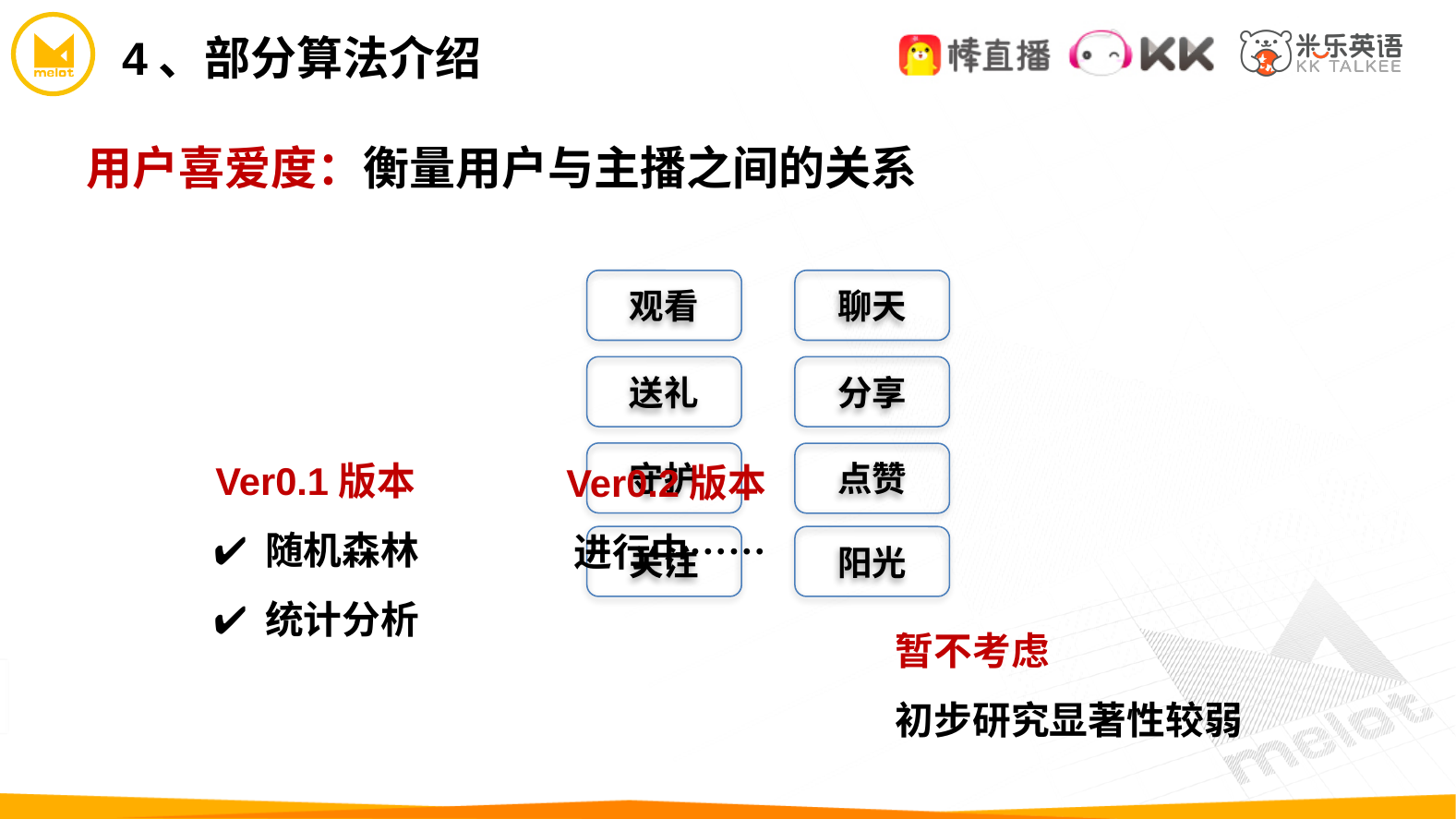

4、部分算法介绍
用户喜爱度：衡量用户与主播之间的关系
聊天
观看
送礼
分享
 Ver0.1版本
 ✔ 随机森林
 ✔ 统计分析
 Ver0.2版本
 进行中……
守护
点赞
关注
阳光
 暂不考虑
 初步研究显著性较弱